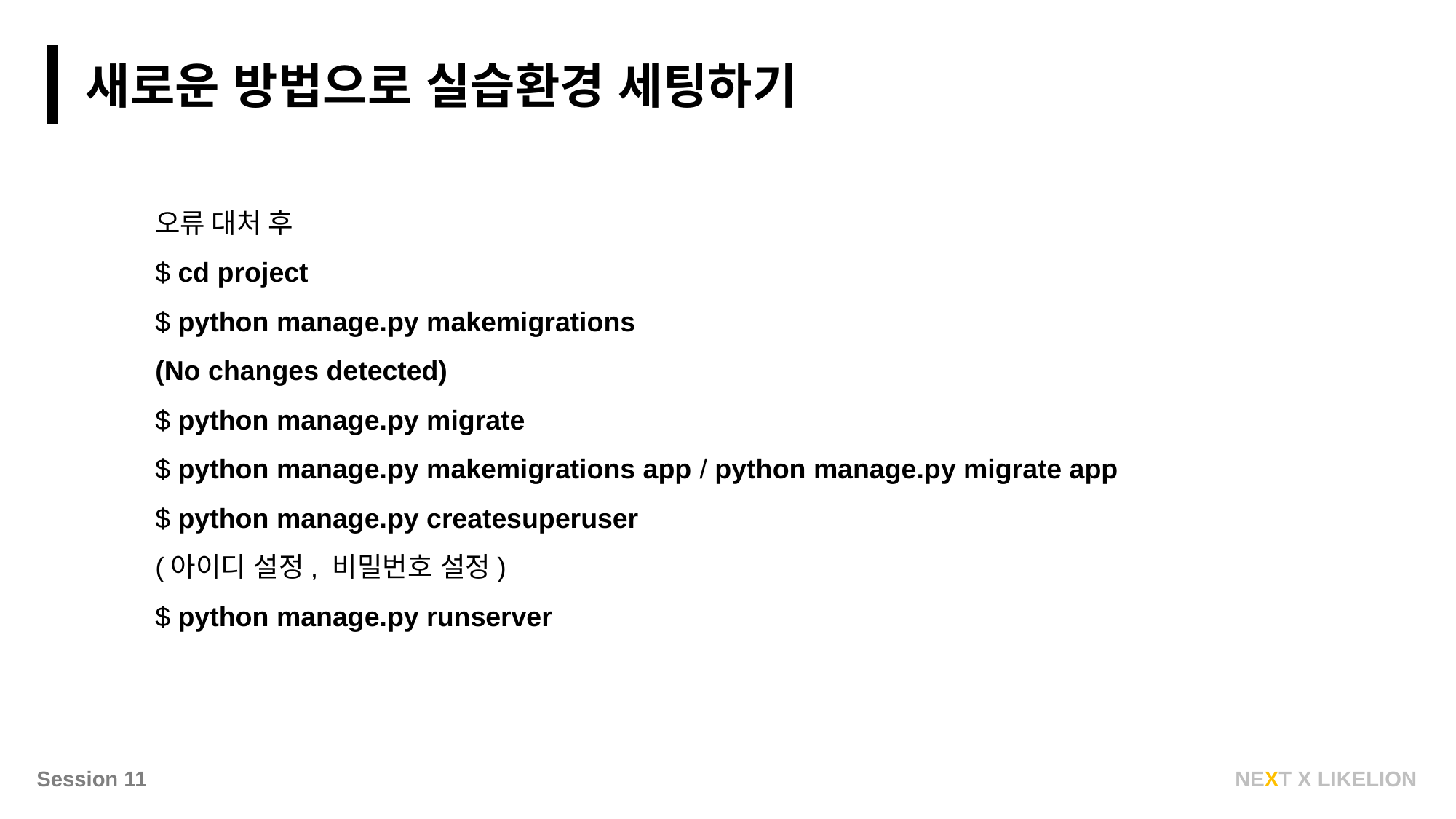

새로운 방법으로 실습환경 세팅하기

오류 대처 후
$ cd project
$ python manage.py makemigrations
(No changes detected)
$ python manage.py migrate
$ python manage.py makemigrations app / python manage.py migrate app
$ python manage.py createsuperuser
(아이디 설정, 비밀번호 설정)
$ python manage.py runserver
NEXT X LIKELION
Session 11